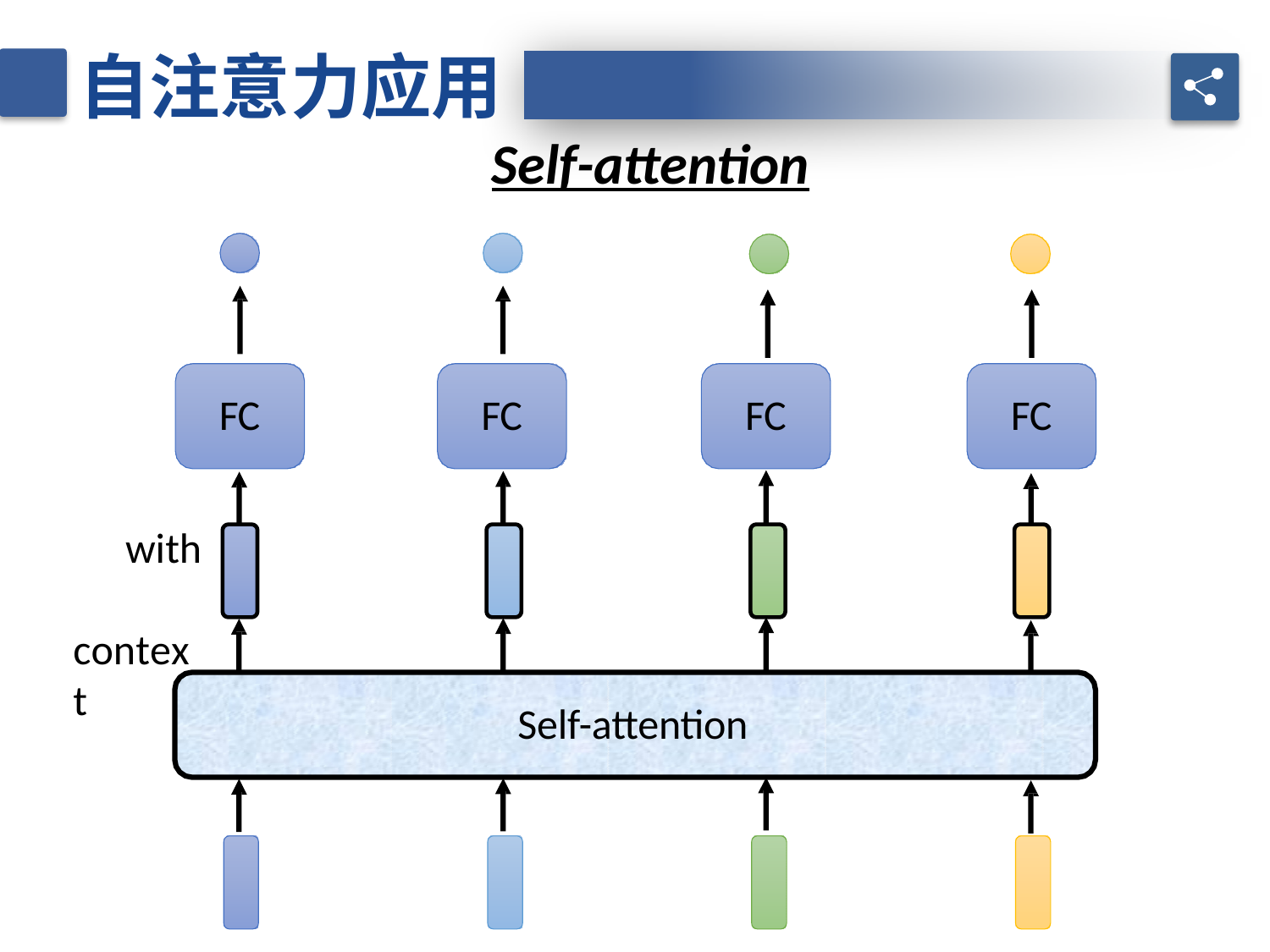

自注意力应用

Self-attention

FC
FC
FC
FC

with  context

Self-attention